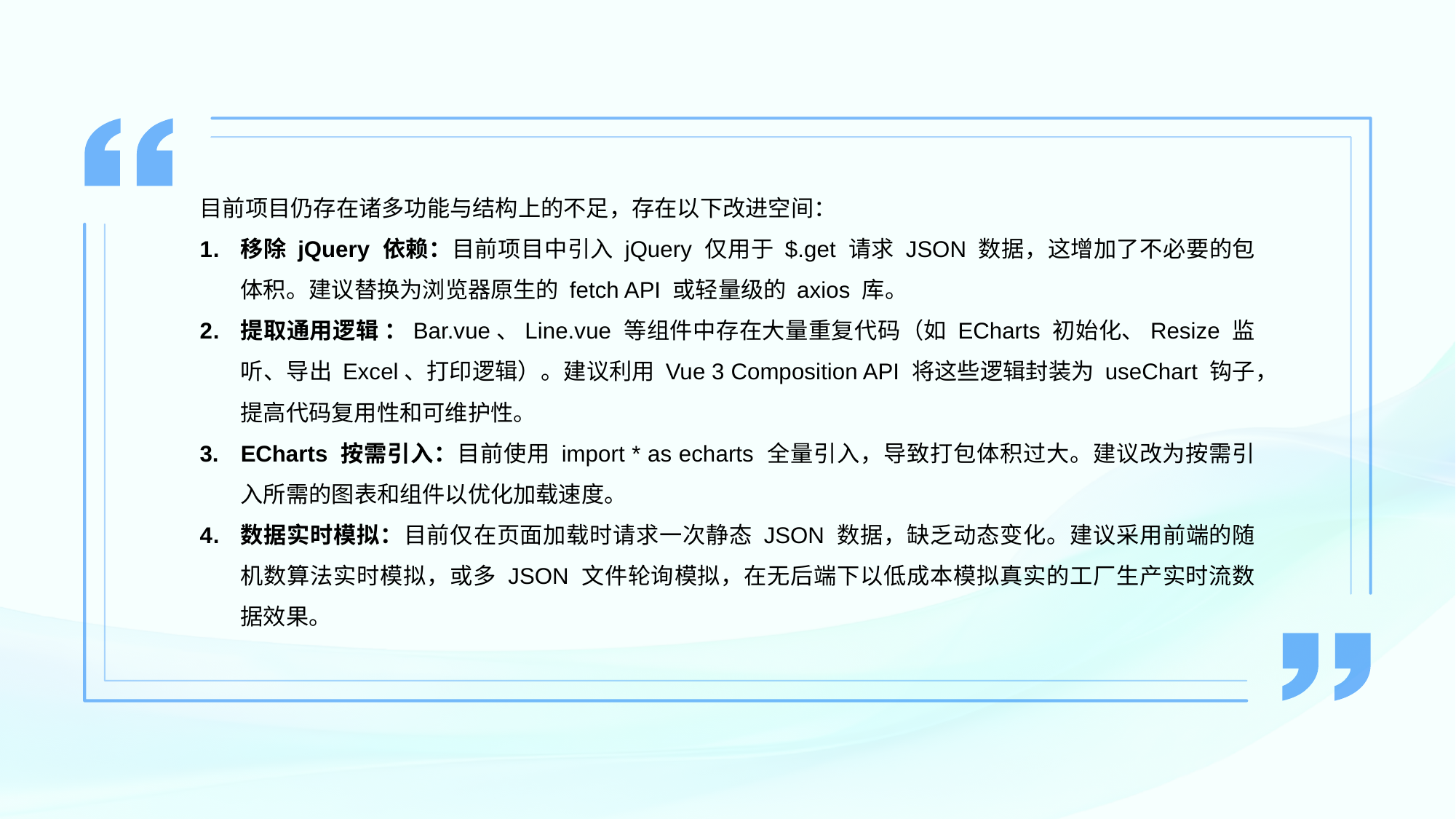

目前项目仍存在诸多功能与结构上的不足，存在以下改进空间：
移除 jQuery 依赖：目前项目中引入 jQuery 仅用于 $.get 请求 JSON 数据，这增加了不必要的包体积。建议替换为浏览器原生的 fetch API 或轻量级的 axios 库。
提取通用逻辑 ：Bar.vue、Line.vue 等组件中存在大量重复代码（如 ECharts 初始化、Resize 监听、导出 Excel、打印逻辑）。建议利用 Vue 3 Composition API 将这些逻辑封装为 useChart 钩子，提高代码复用性和可维护性。
ECharts 按需引入：目前使用 import * as echarts 全量引入，导致打包体积过大。建议改为按需引入所需的图表和组件以优化加载速度。
数据实时模拟：目前仅在页面加载时请求一次静态 JSON 数据，缺乏动态变化。建议采用前端的随机数算法实时模拟，或多 JSON 文件轮询模拟，在无后端下以低成本模拟真实的工厂生产实时流数据效果。